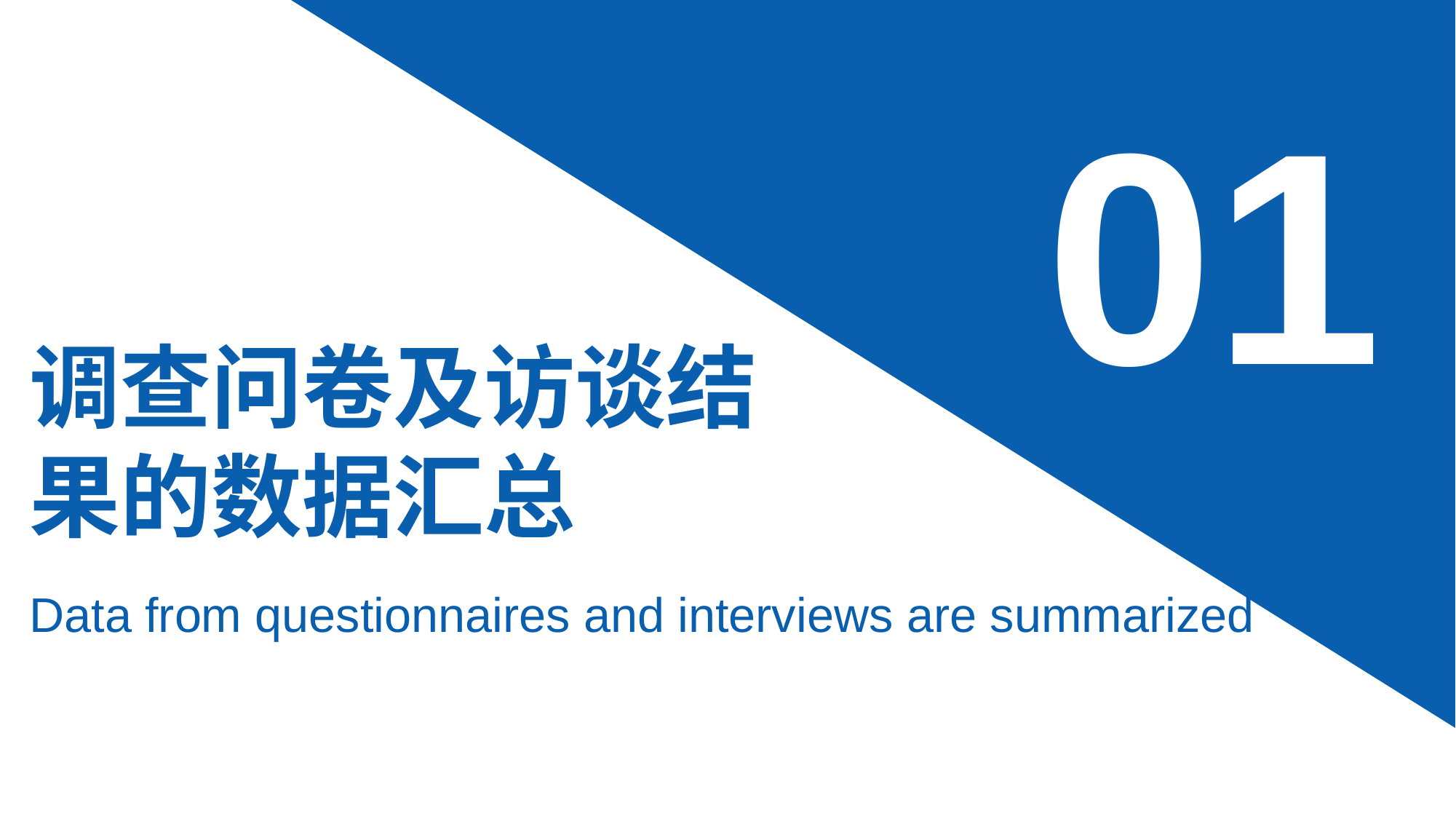

01
调查问卷及访谈结果的数据汇总
Data from questionnaires and interviews are summarized